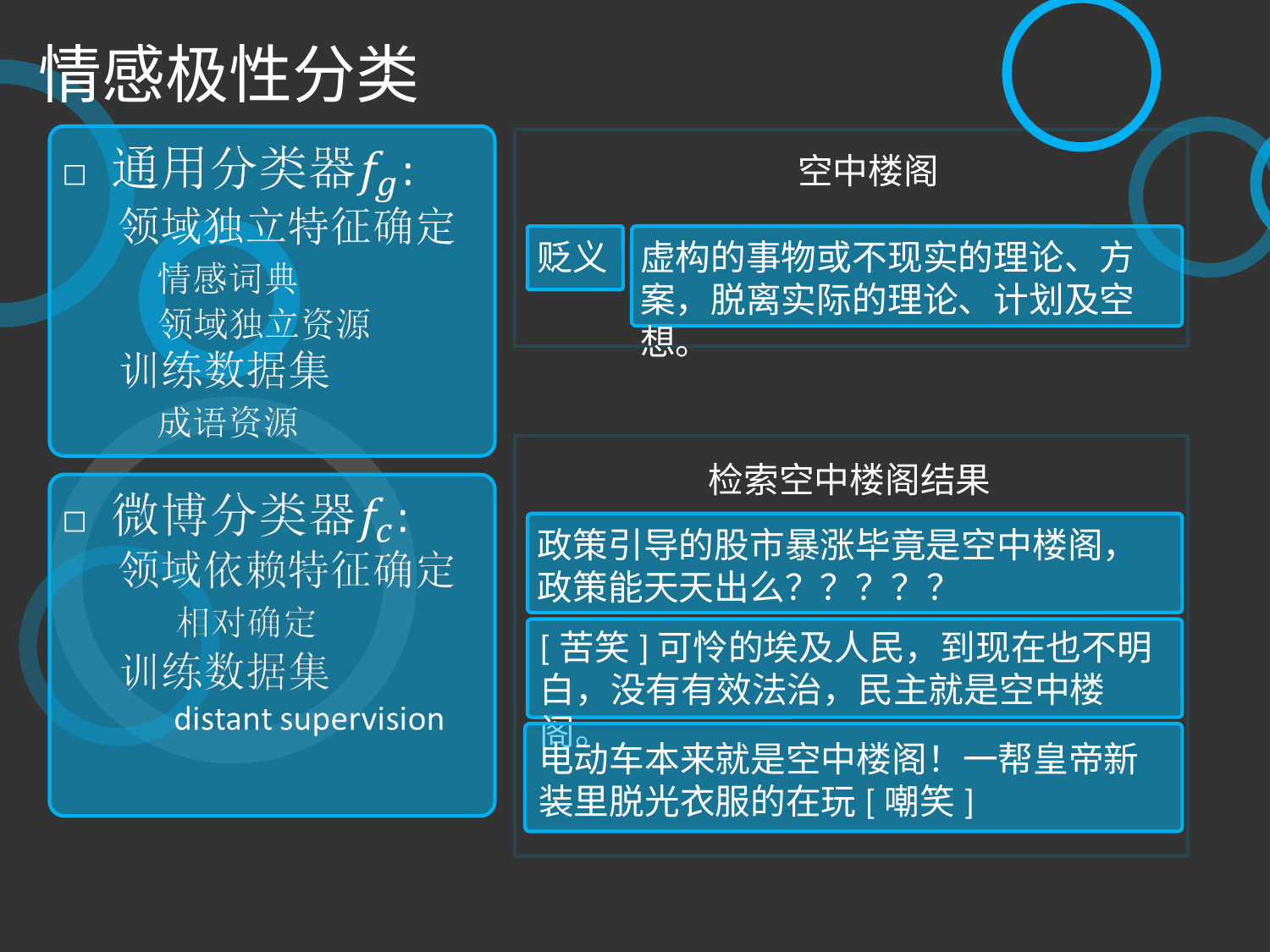

情感极性分类

空中楼阁

贬义
虚构的事物或不现实的理论、方案，脱离实际的理论、计划及空想。

检索空中楼阁结果

政策引导的股市暴涨毕竟是空中楼阁，政策能天天出么？？？？？

[苦笑]可怜的埃及人民，到现在也不明白，没有有效法治，民主就是空中楼阁。

电动车本来就是空中楼阁！一帮皇帝新装里脱光衣服的在玩[嘲笑]